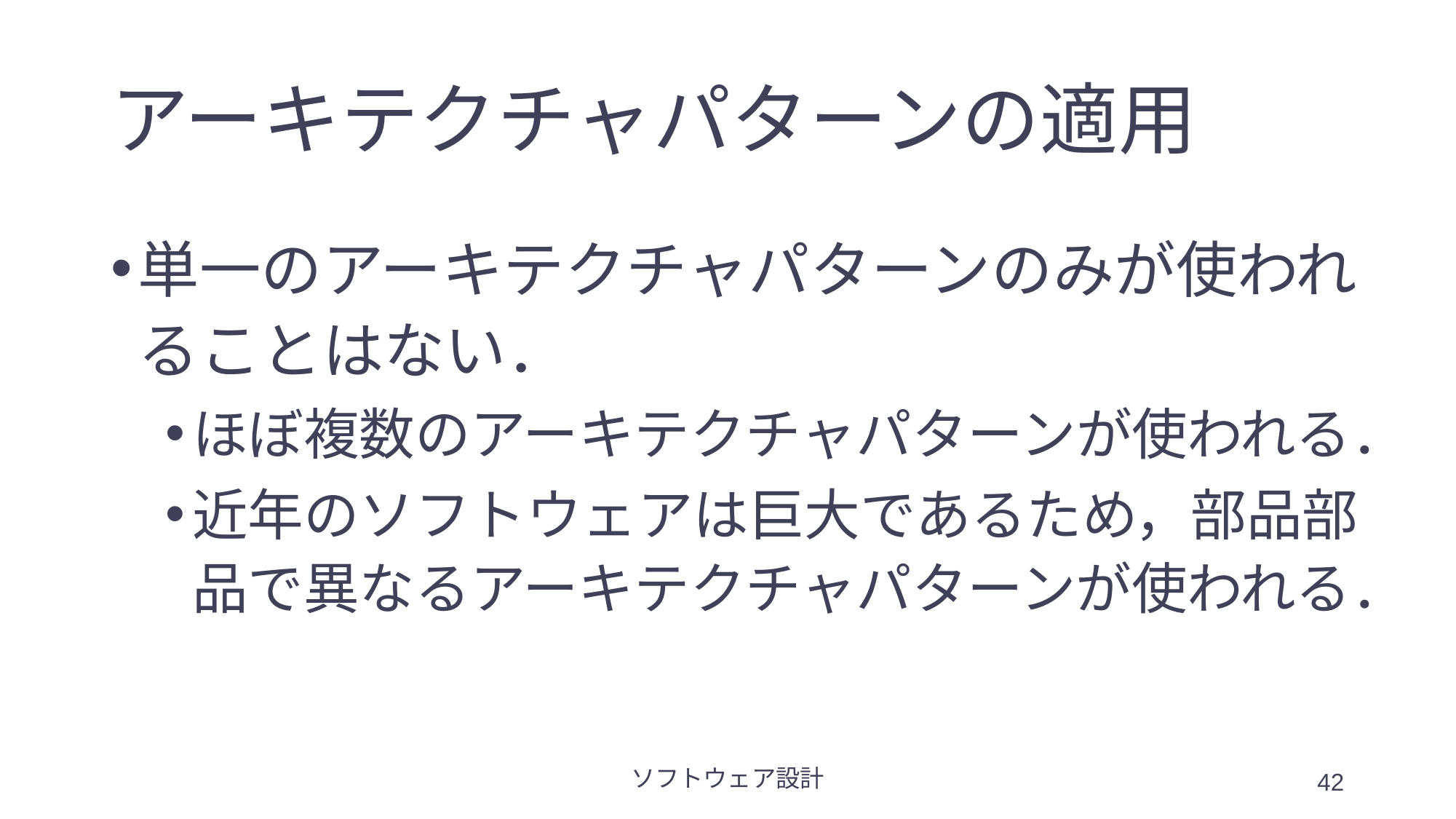

# アーキテクチャパターンの適用
単一のアーキテクチャパターンのみが使われることはない．
ほぼ複数のアーキテクチャパターンが使われる．
近年のソフトウェアは巨大であるため，部品部品で異なるアーキテクチャパターンが使われる．
ソフトウェア設計
42